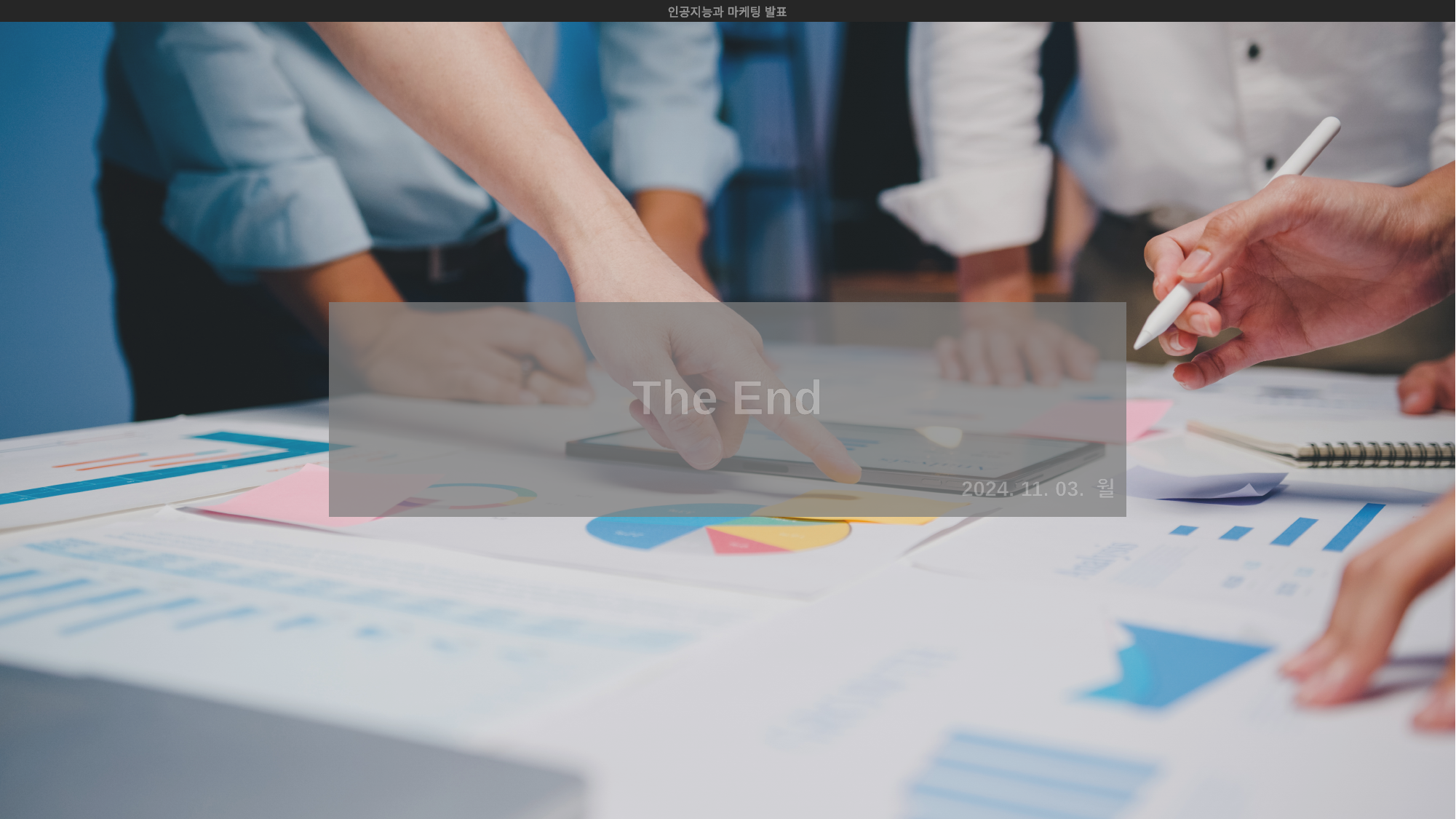

인공지능과 마케팅 발표

The End

2024. 11. 03. 월